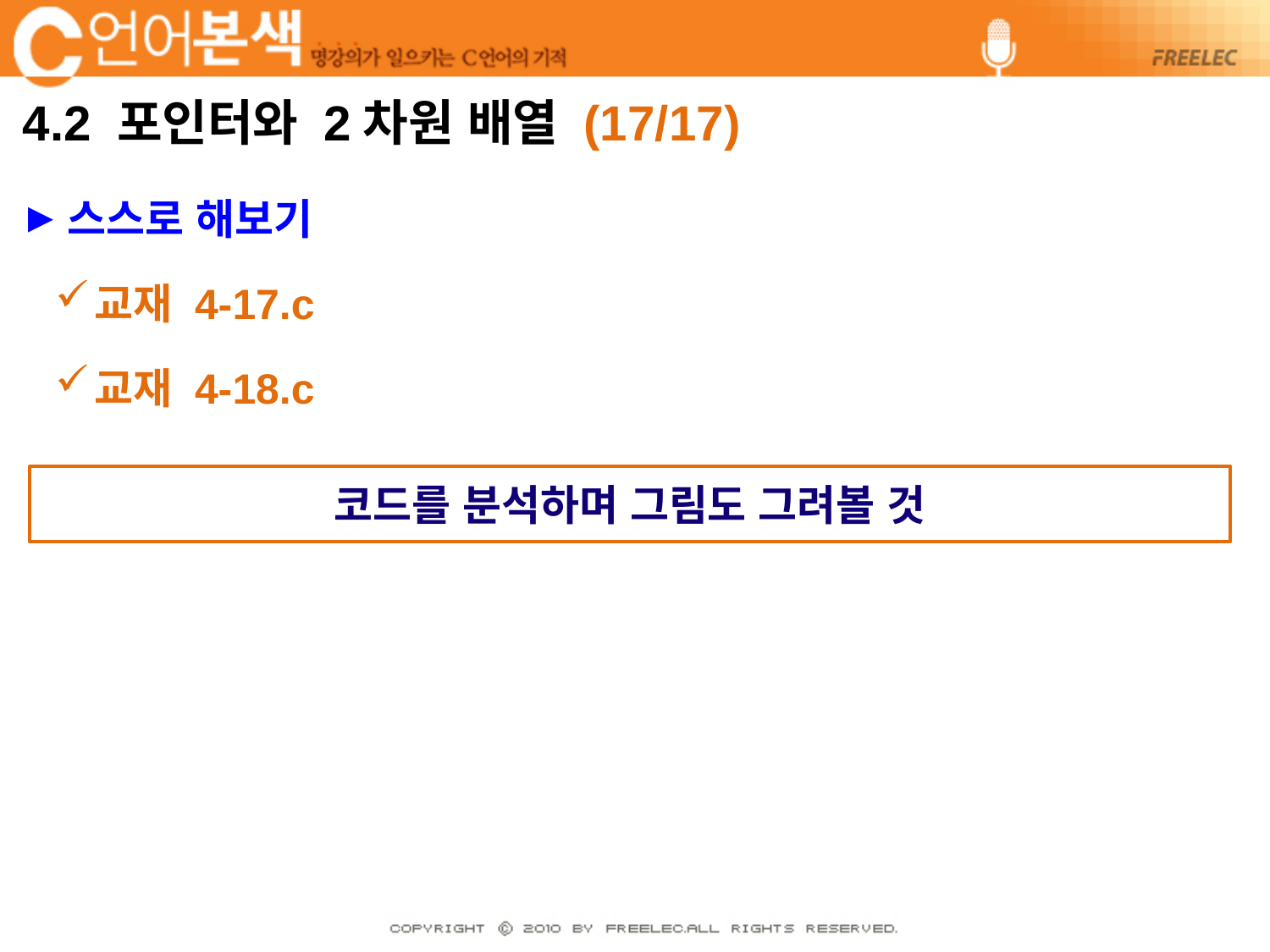

# 4.2 포인터와 2차원 배열 (17/17)
스스로 해보기
교재 4-17.c
교재 4-18.c
코드를 분석하며 그림도 그려볼 것